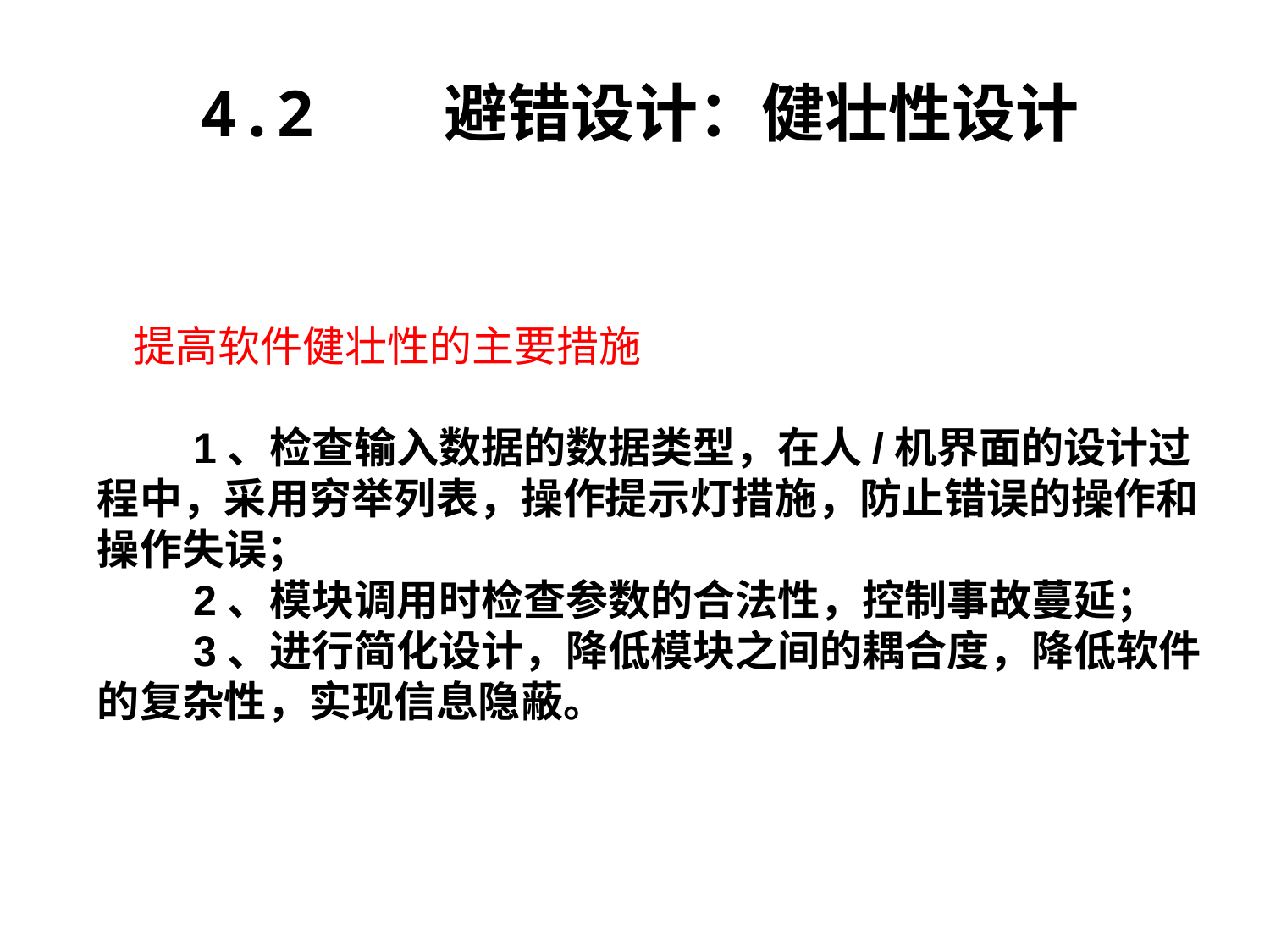

4.2   避错设计：健壮性设计
提高软件健壮性的主要措施

     1、检查输入数据的数据类型，在人/机界面的设计过程中，采用穷举列表，操作提示灯措施，防止错误的操作和操作失误；
     2、模块调用时检查参数的合法性，控制事故蔓延；
     3、进行简化设计，降低模块之间的耦合度，降低软件的复杂性，实现信息隐蔽。